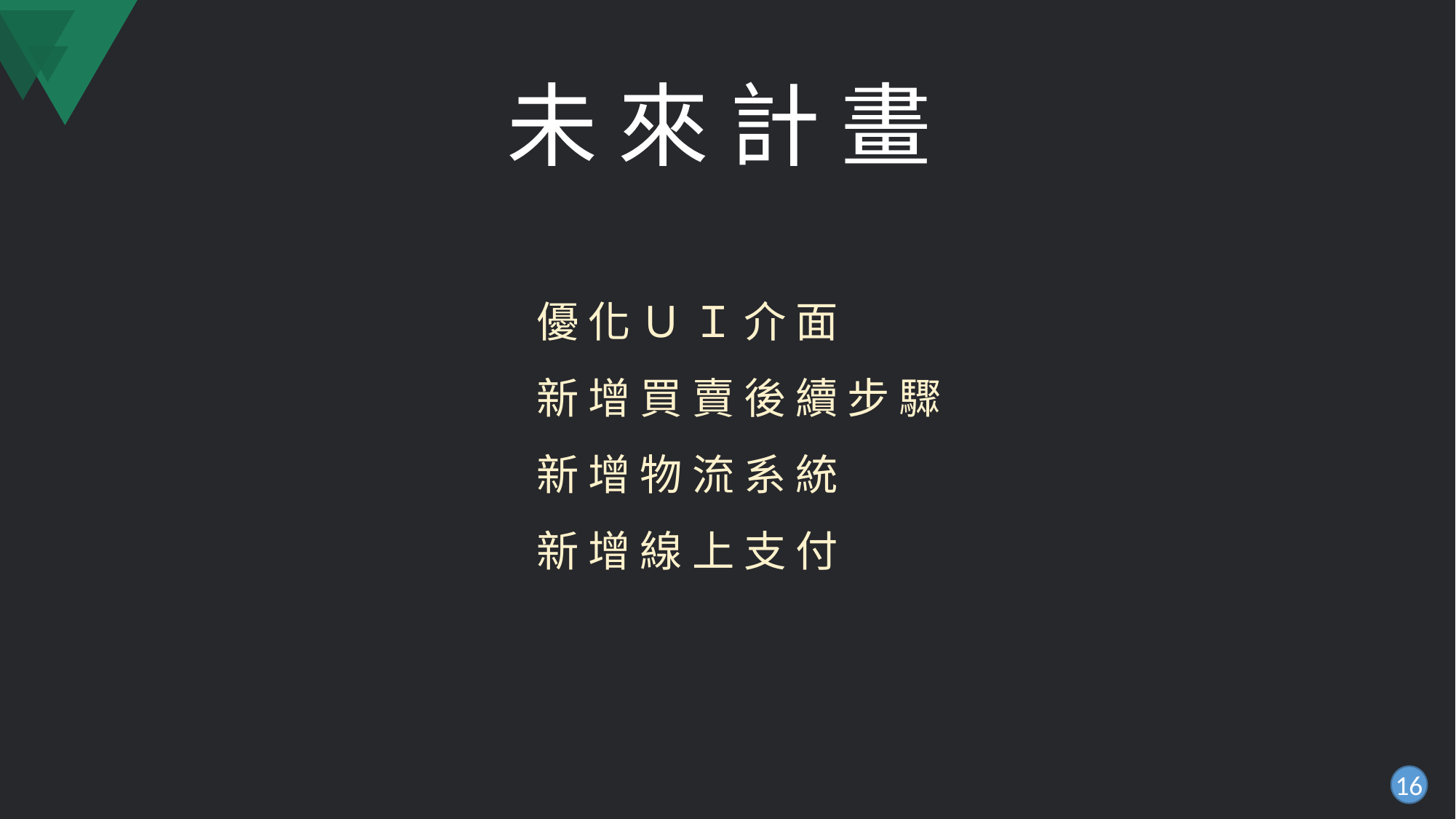

# 未 來 計 畫
優 化 Ｕ Ｉ 介 面
新 增 買 賣 後 續 步 驟
新 增 物 流 系 統
新 增 線 上 支 付
16